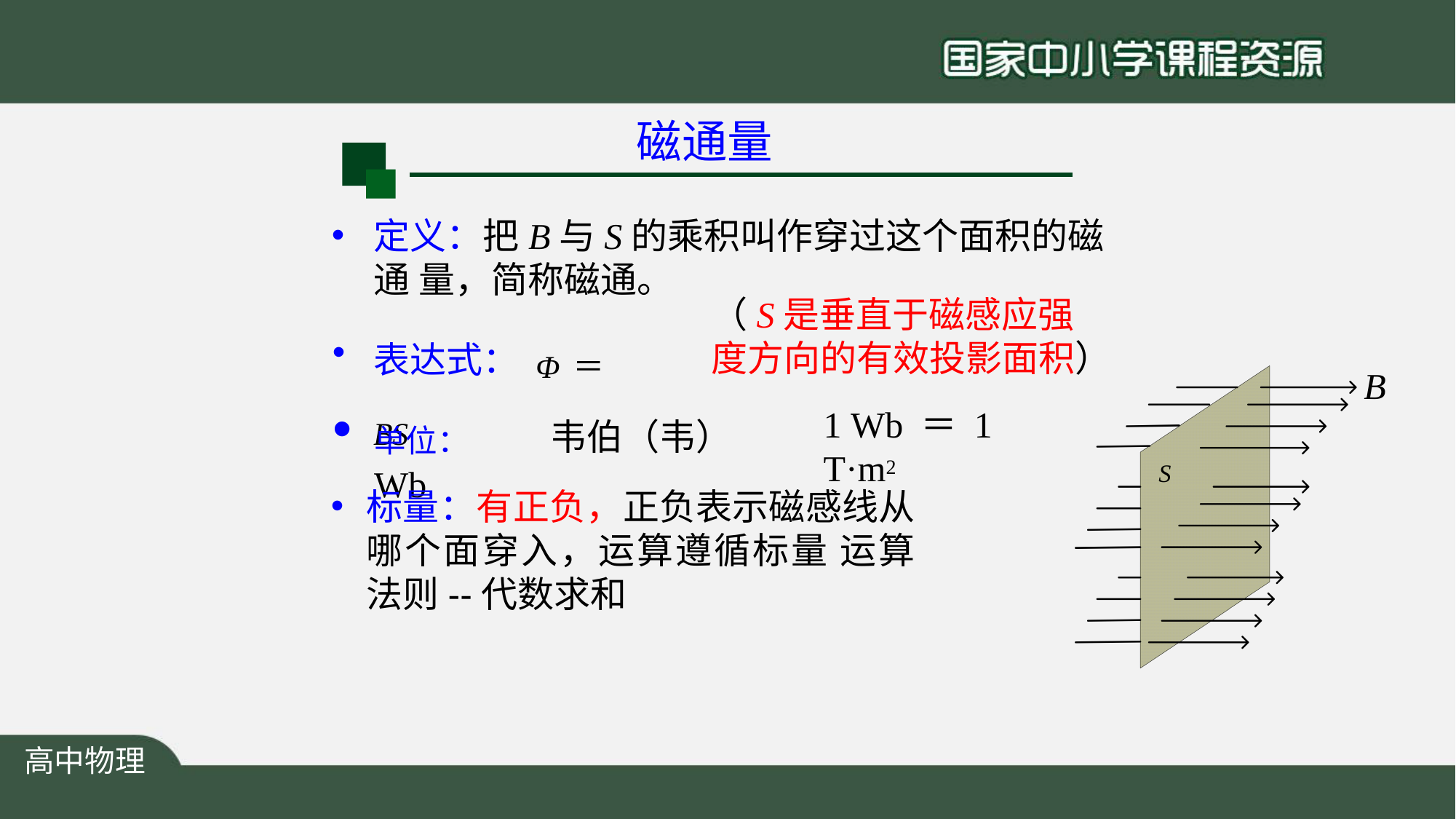

# 磁通量

定义：把B与S的乘积叫作穿过这个面积的磁通 量，简称磁通。
（S是垂直于磁感应强
表达式： Φ＝BS
度方向的有效投影面积）
B

单位：	韦伯（韦）Wb
1 Wb ＝ 1 T·m2
S
标量：有正负，正负表示磁感线从 哪个面穿入，运算遵循标量 运算法则--代数求和
高中物理